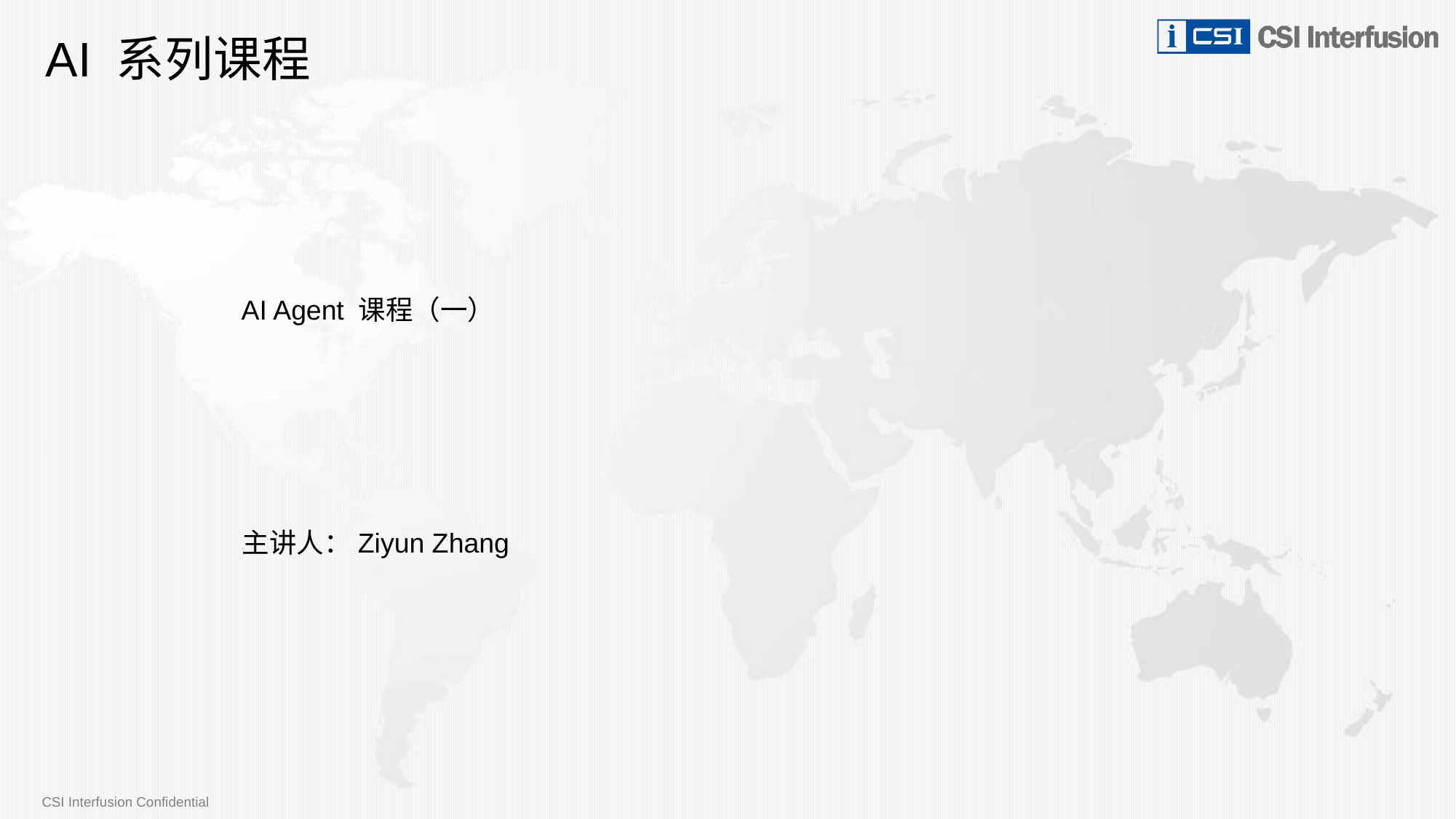

AI 系列课程
AI Agent 课程（一）
主讲人：Ziyun Zhang